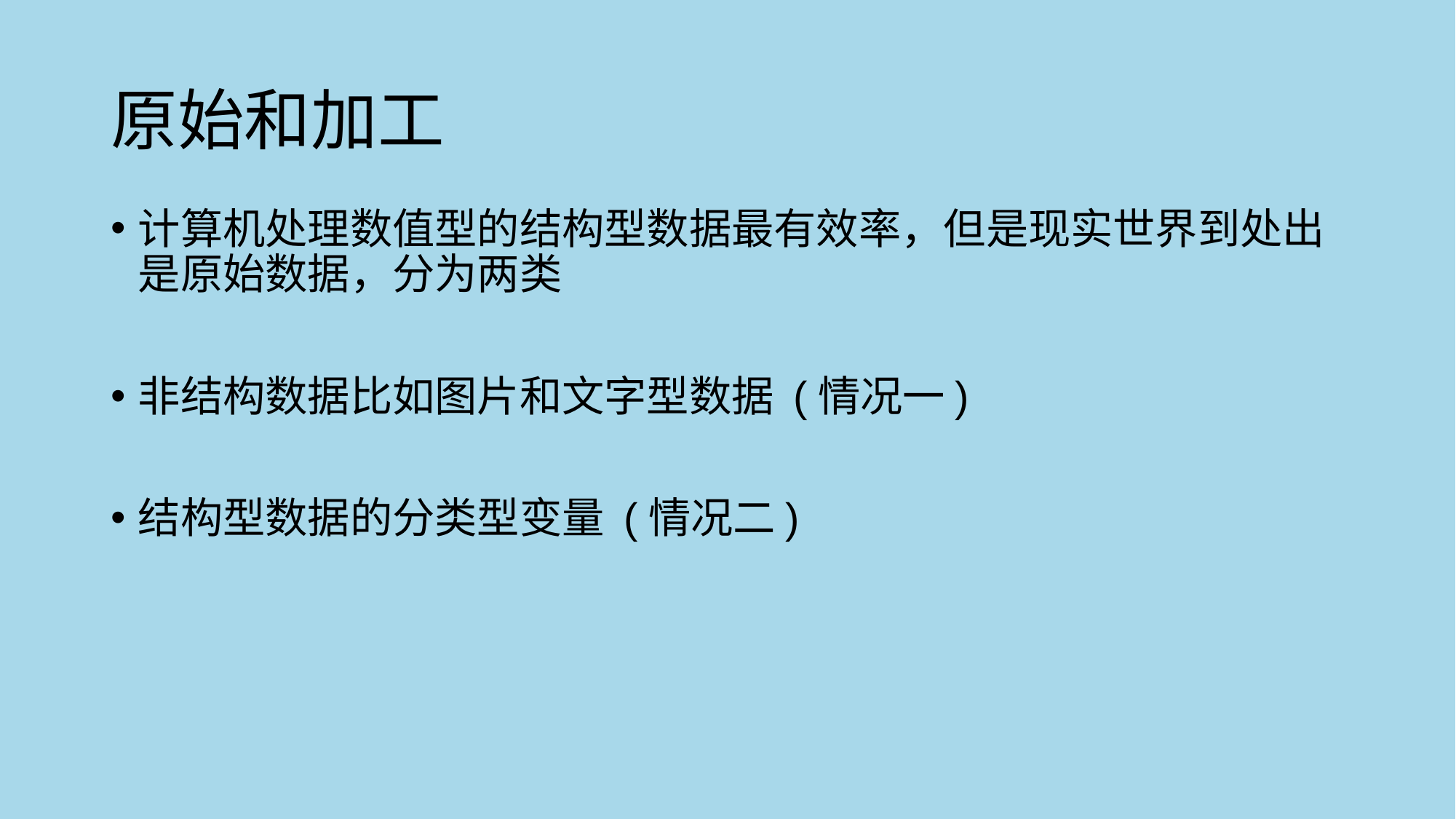

# 原始和加工

计算机处理数值型的结构型数据最有效率，但是现实世界到处出是原始数据，分为两类

非结构数据比如图片和文字型数据 (情况一)

结构型数据的分类型变量 (情况二)